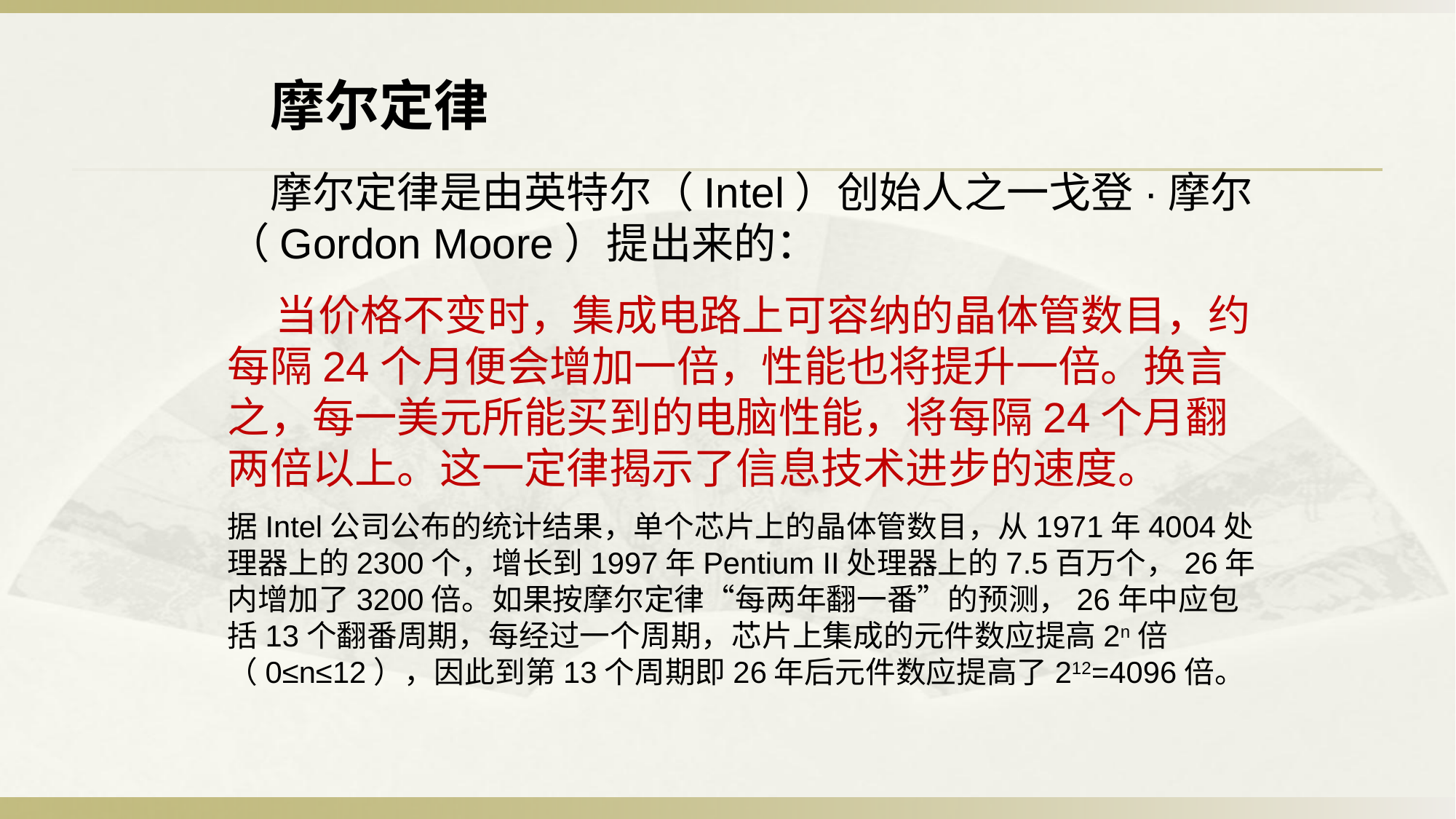

摩尔定律
　摩尔定律是由英特尔（Intel）创始人之一戈登·摩尔（Gordon Moore）提出来的：
    当价格不变时，集成电路上可容纳的晶体管数目，约每隔24个月便会增加一倍，性能也将提升一倍。换言之，每一美元所能买到的电脑性能，将每隔24个月翻两倍以上。这一定律揭示了信息技术进步的速度。
据Intel公司公布的统计结果，单个芯片上的晶体管数目，从1971年4004处理器上的2300个，增长到1997年Pentium II处理器上的7.5百万个，26年内增加了3200倍。如果按摩尔定律“每两年翻一番”的预测，26年中应包括13个翻番周期，每经过一个周期，芯片上集成的元件数应提高2n倍（0≤n≤12），因此到第13个周期即26年后元件数应提高了212=4096倍。